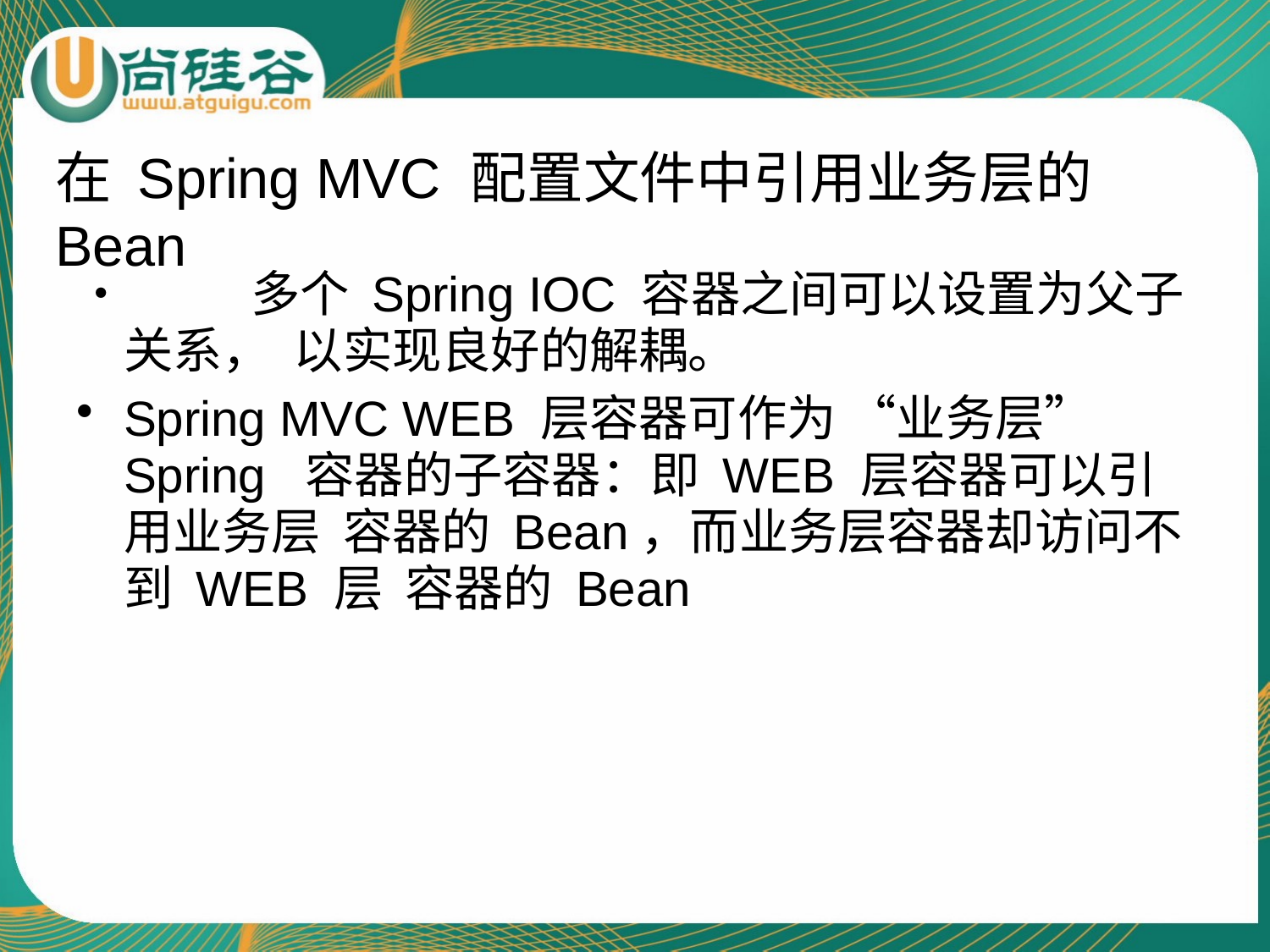

# 在 Spring MVC 配置文件中引用业务层的 Bean
•	多个 Spring IOC 容器之间可以设置为父子关系，  以实现良好的解耦。
Spring MVC WEB 层容器可作为 “业务层” Spring  容器的子容器：即 WEB 层容器可以引用业务层  容器的 Bean，而业务层容器却访问不到 WEB 层  容器的 Bean